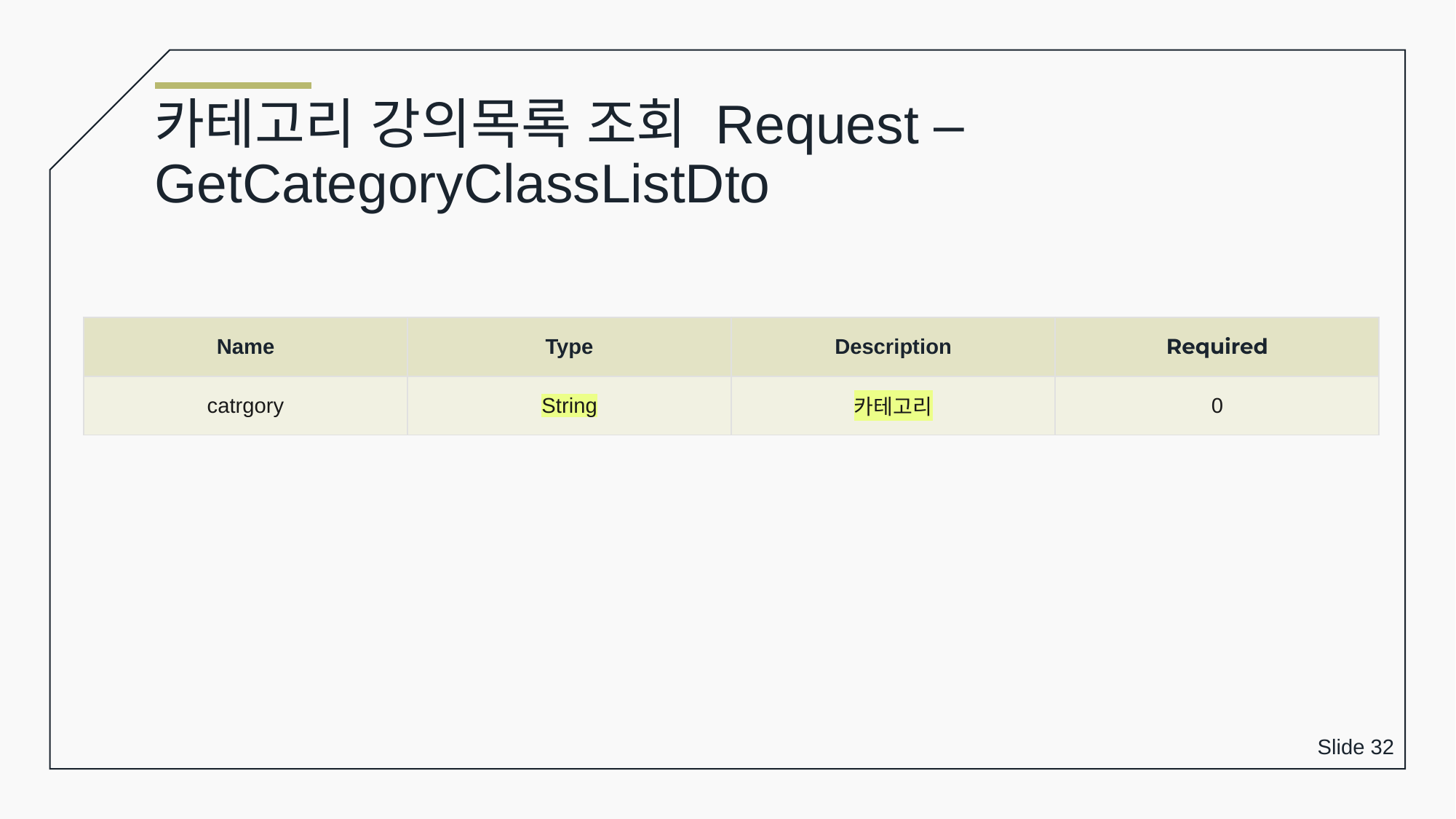

카테고리 강의목록 조회 Request – GetCategoryClassListDto

| Name | Type | Description | Required |
| --- | --- | --- | --- |
| catrgory | String | 카테고리 | 0 |